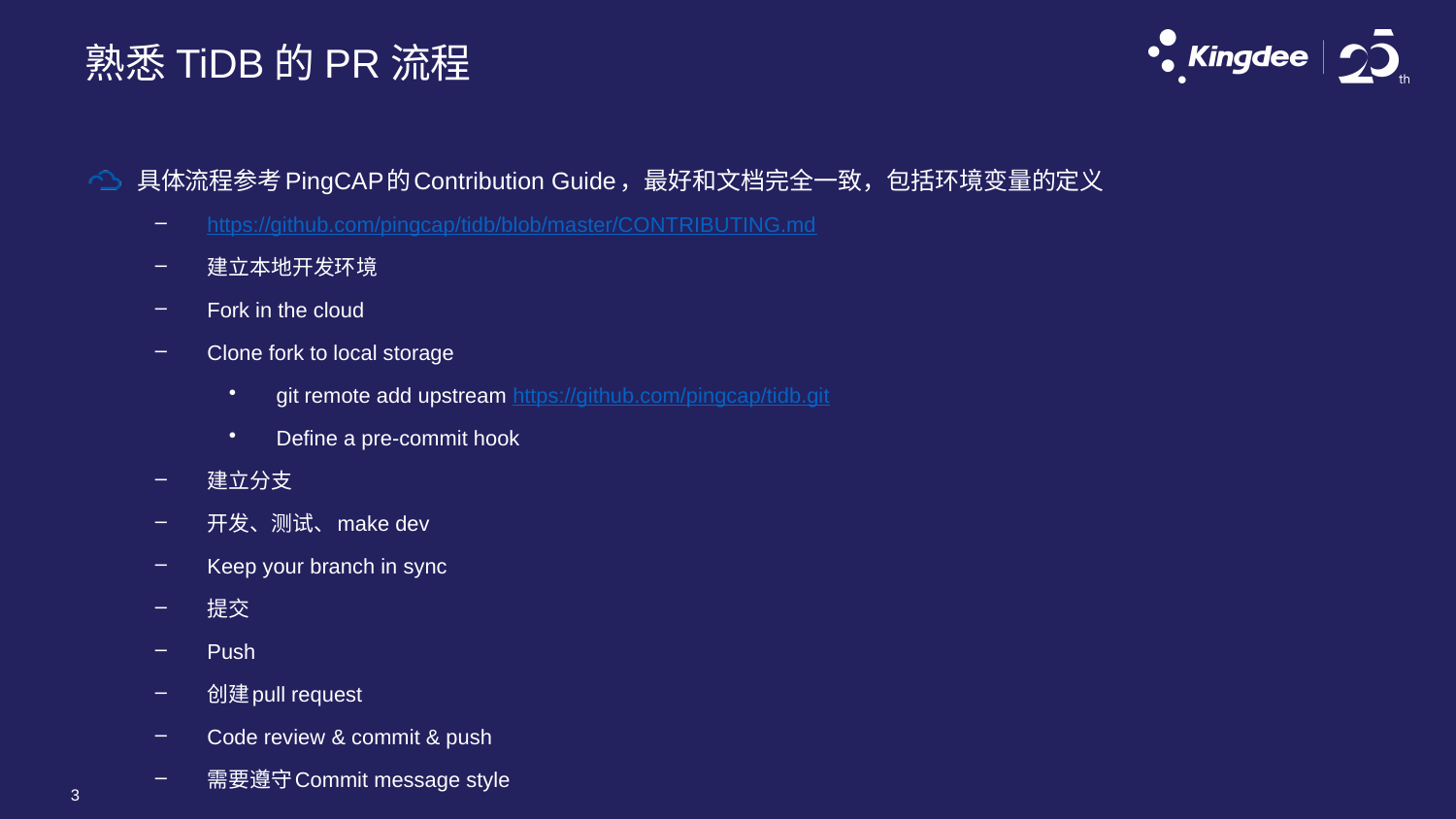

# 熟悉TiDB的PR流程
具体流程参考PingCAP的Contribution Guide，最好和文档完全一致，包括环境变量的定义
https://github.com/pingcap/tidb/blob/master/CONTRIBUTING.md
建立本地开发环境
Fork in the cloud
Clone fork to local storage
git remote add upstream https://github.com/pingcap/tidb.git
Define a pre-commit hook
建立分支
开发、测试、make dev
Keep your branch in sync
提交
Push
创建pull request
Code review & commit & push
需要遵守Commit message style